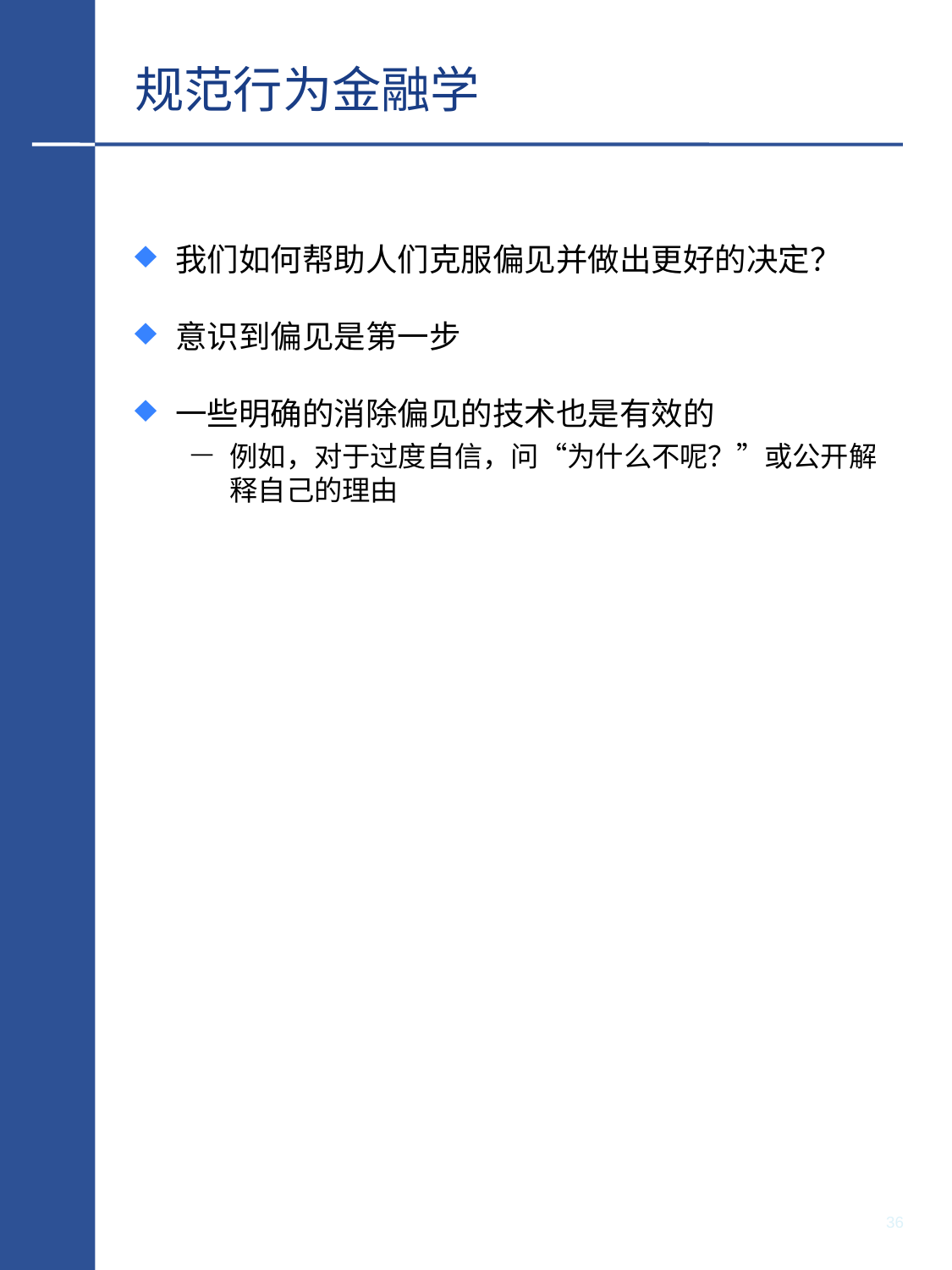

# 规范行为金融学
我们如何帮助人们克服偏见并做出更好的决定？
意识到偏见是第一步
一些明确的消除偏见的技术也是有效的
例如，对于过度自信，问“为什么不呢？”或公开解释自己的理由

36